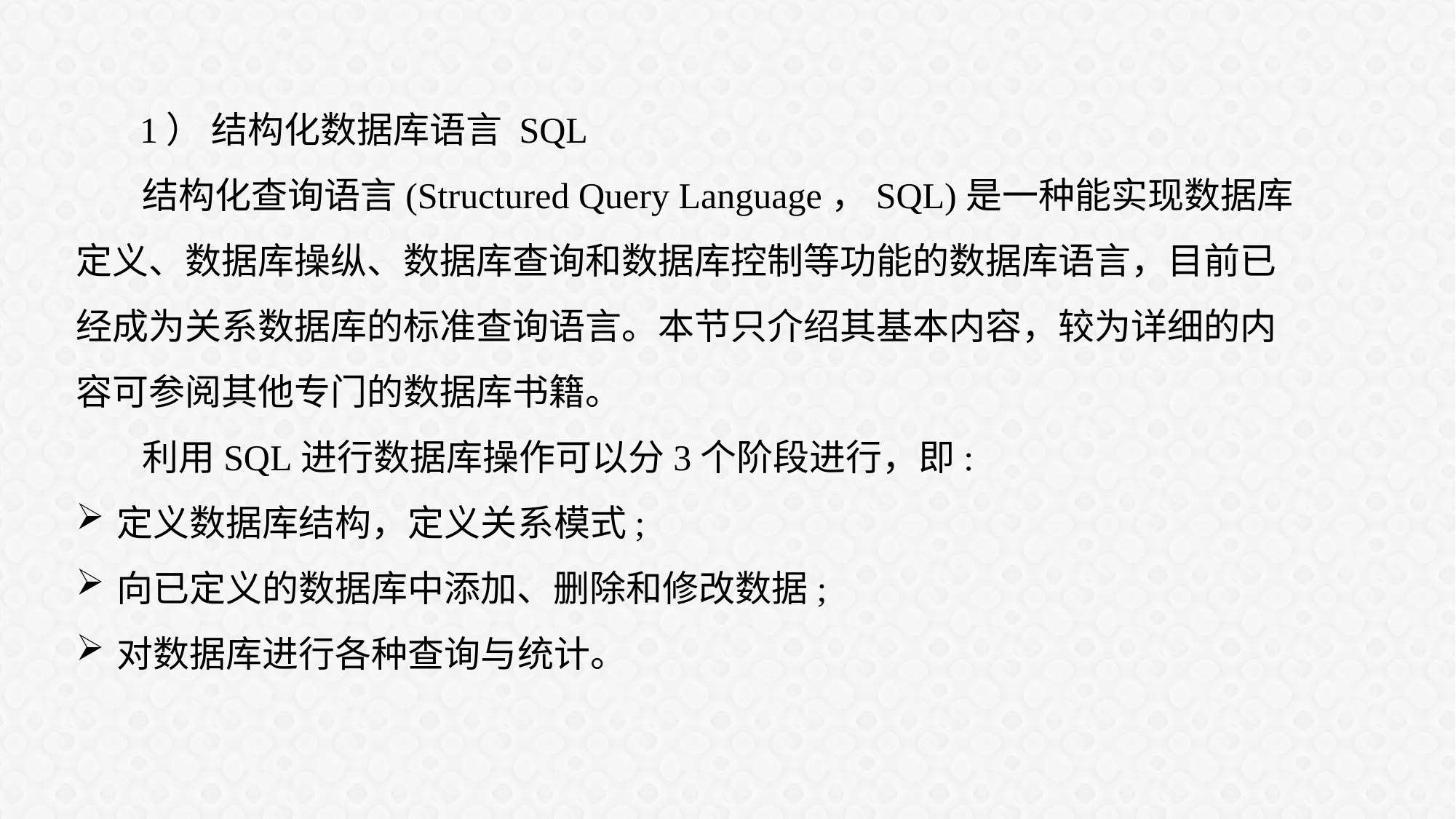

1） 结构化数据库语言 SQL
       结构化查询语言(Structured Query Language，SQL)是一种能实现数据库定义、数据库操纵、数据库查询和数据库控制等功能的数据库语言，目前已经成为关系数据库的标准查询语言。本节只介绍其基本内容，较为详细的内容可参阅其他专门的数据库书籍。
       利用SQL进行数据库操作可以分3个阶段进行，即:
定义数据库结构，定义关系模式;
向已定义的数据库中添加、删除和修改数据;
对数据库进行各种查询与统计。